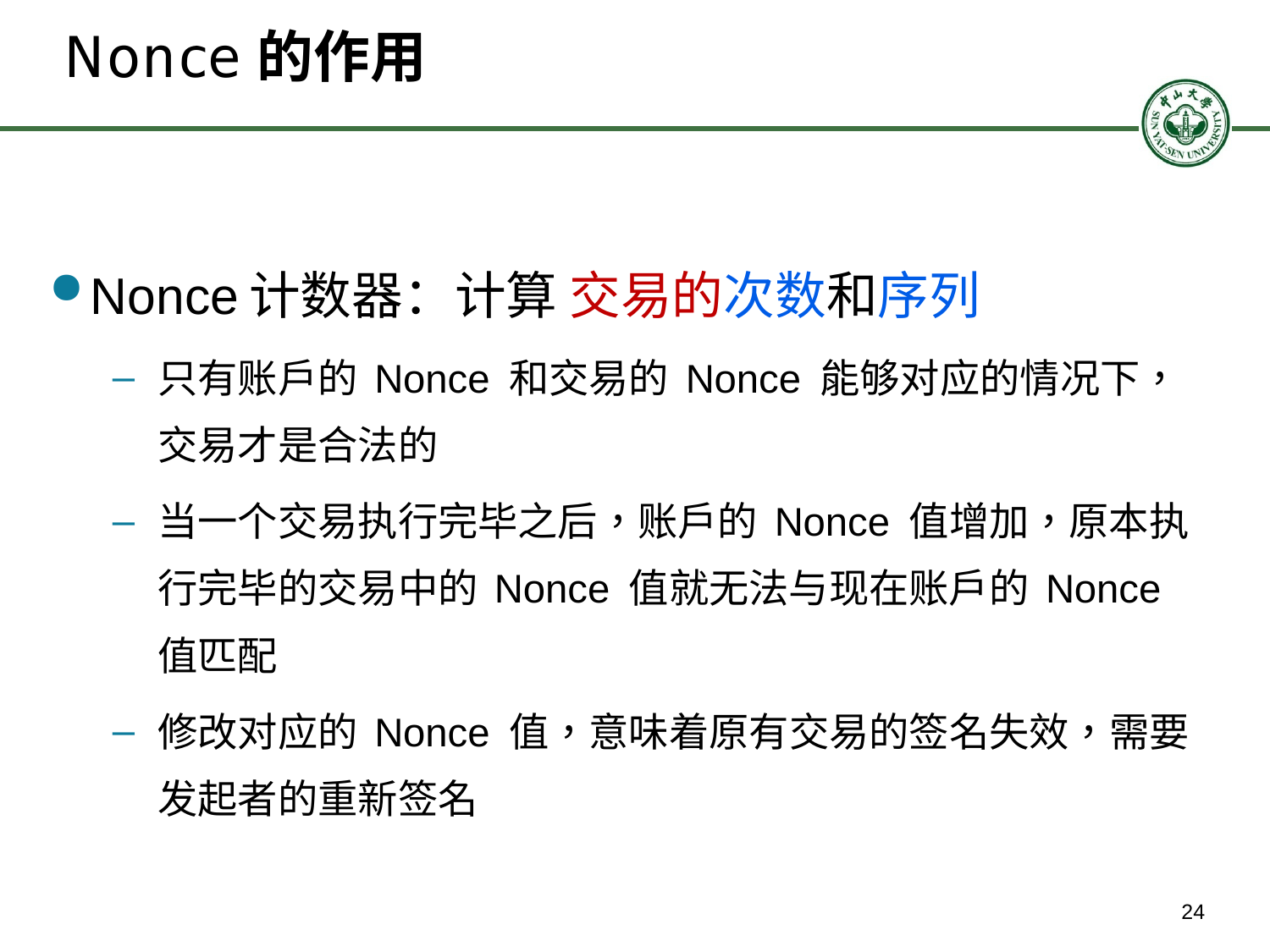

# Nonce的作用
Nonce计数器：计算 交易的次数和序列
只有账户的 Nonce 和交易的 Nonce 能够对应的情况下，交易才是合法的
当一个交易执行完毕之后，账户的 Nonce 值增加，原本执行完毕的交易中的 Nonce 值就无法与现在账户的 Nonce 值匹配
修改对应的 Nonce 值，意味着原有交易的签名失效，需要发起者的重新签名